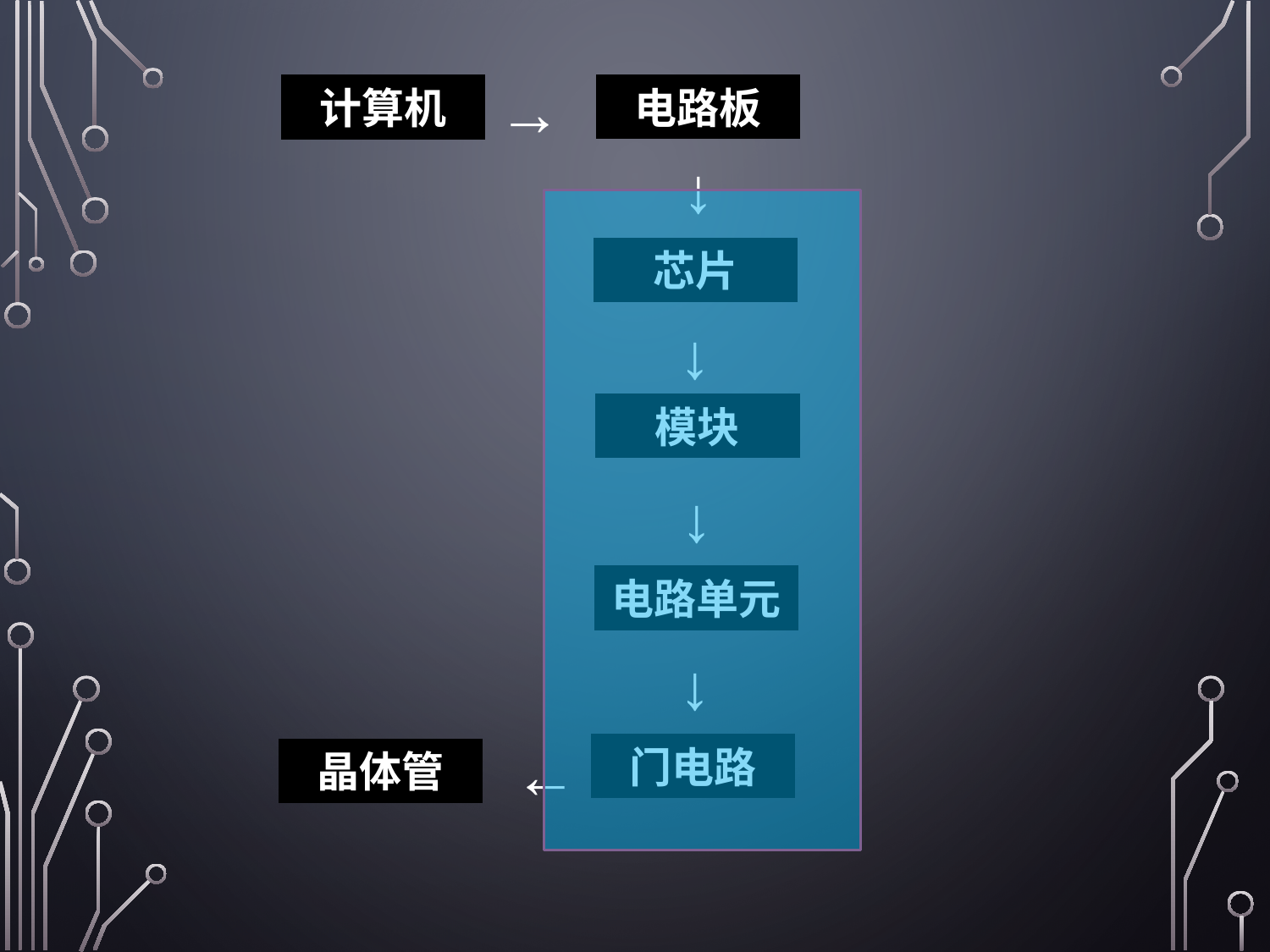

→
电路板
计算机
↓

芯片
↓
模块
↓
电路单元
↓
←
门电路
晶体管